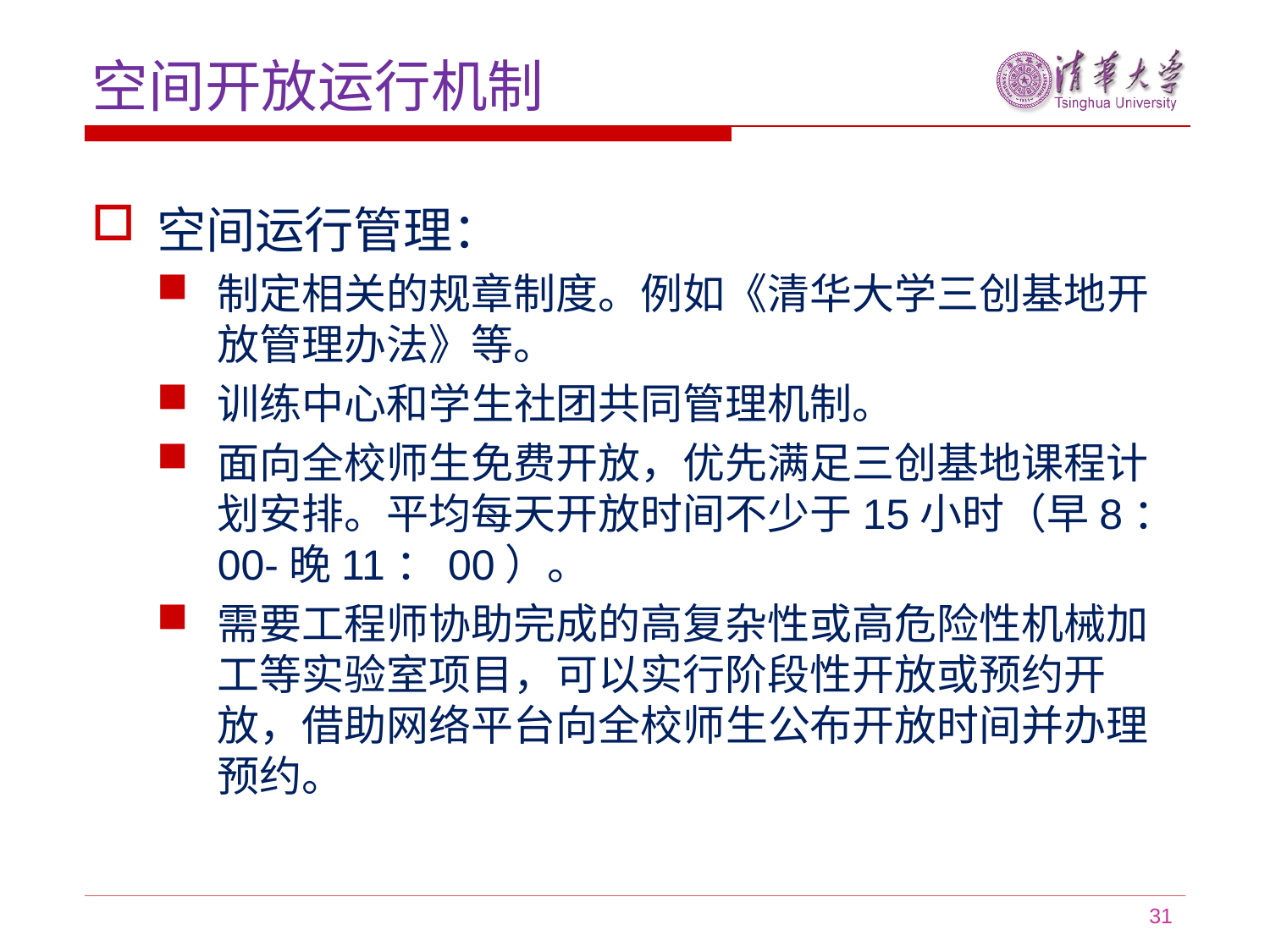

空间开放运行机制
空间运行管理：
制定相关的规章制度。例如《清华大学三创基地开放管理办法》等。
训练中心和学生社团共同管理机制。
面向全校师生免费开放，优先满足三创基地课程计划安排。平均每天开放时间不少于15小时（早8：00-晚11：00）。
需要工程师协助完成的高复杂性或高危险性机械加工等实验室项目，可以实行阶段性开放或预约开放，借助网络平台向全校师生公布开放时间并办理预约。
31